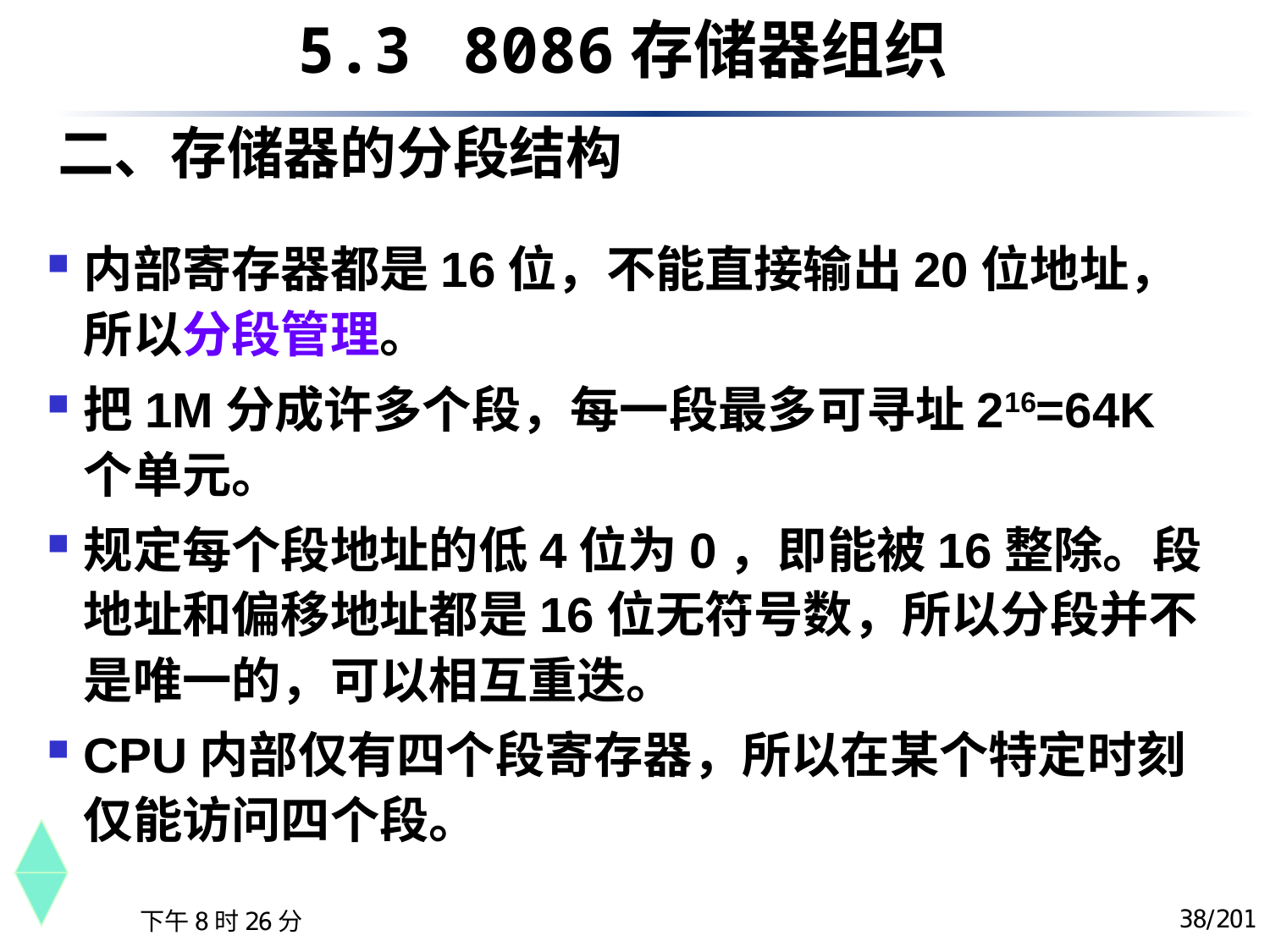

5.3	 8086存储器组织
# 二、存储器的分段结构
内部寄存器都是16位，不能直接输出20位地址，所以分段管理。
把1M分成许多个段，每一段最多可寻址216=64K个单元。
规定每个段地址的低4位为0，即能被16整除。段地址和偏移地址都是16位无符号数，所以分段并不是唯一的，可以相互重迭。
CPU内部仅有四个段寄存器，所以在某个特定时刻仅能访问四个段。
38/201
下午8时26分